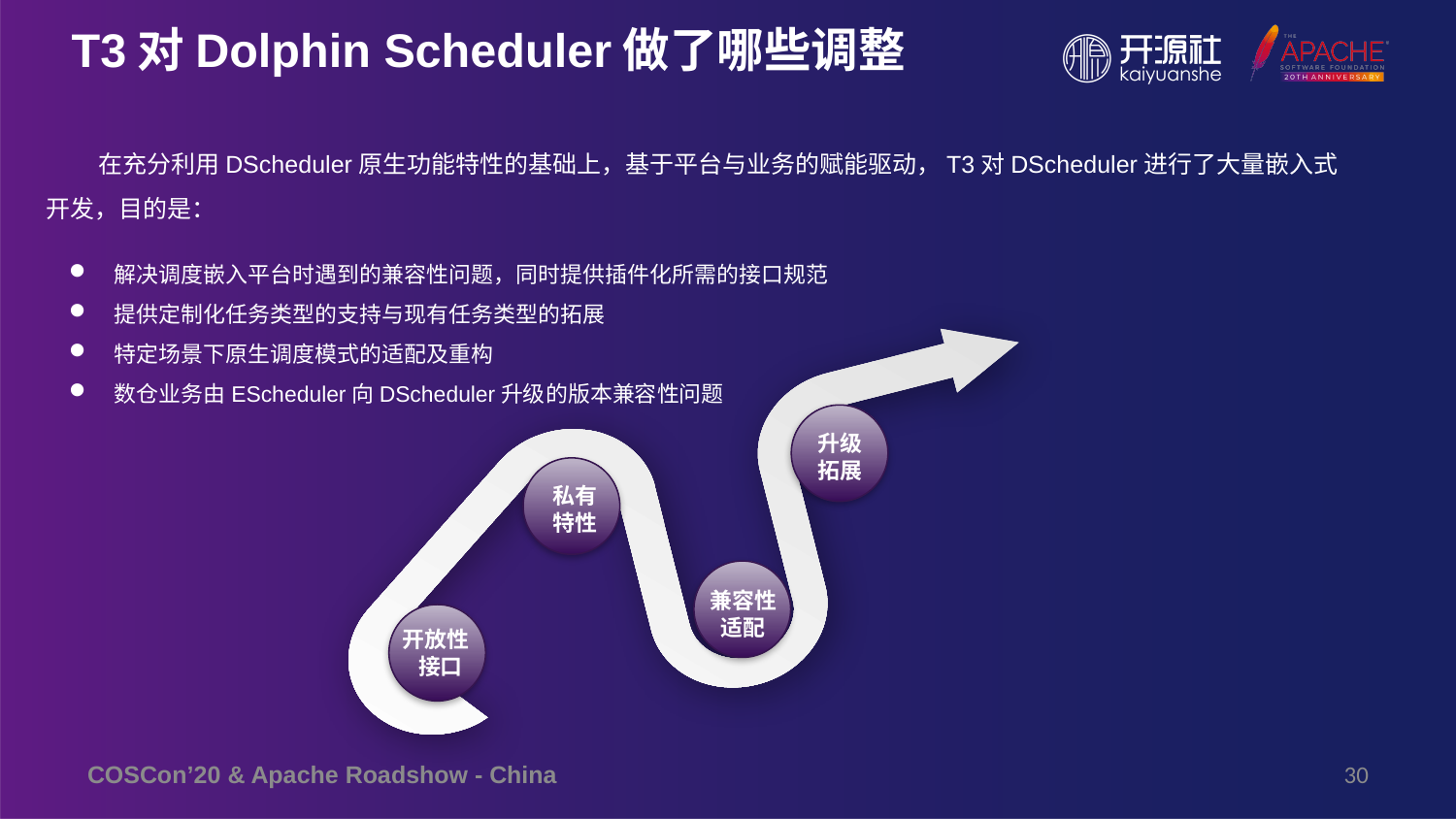

# T3对Dolphin Scheduler做了哪些调整
       在充分利用DScheduler原生功能特性的基础上，基于平台与业务的赋能驱动，T3对DScheduler进行了大量嵌入式开发，目的是：
解决调度嵌入平台时遇到的兼容性问题，同时提供插件化所需的接口规范
提供定制化任务类型的支持与现有任务类型的拓展
特定场景下原生调度模式的适配及重构
数仓业务由EScheduler向DScheduler升级的版本兼容性问题

升级
拓展

  私有
  特性

兼容性
 适配

开放性
  接口
30